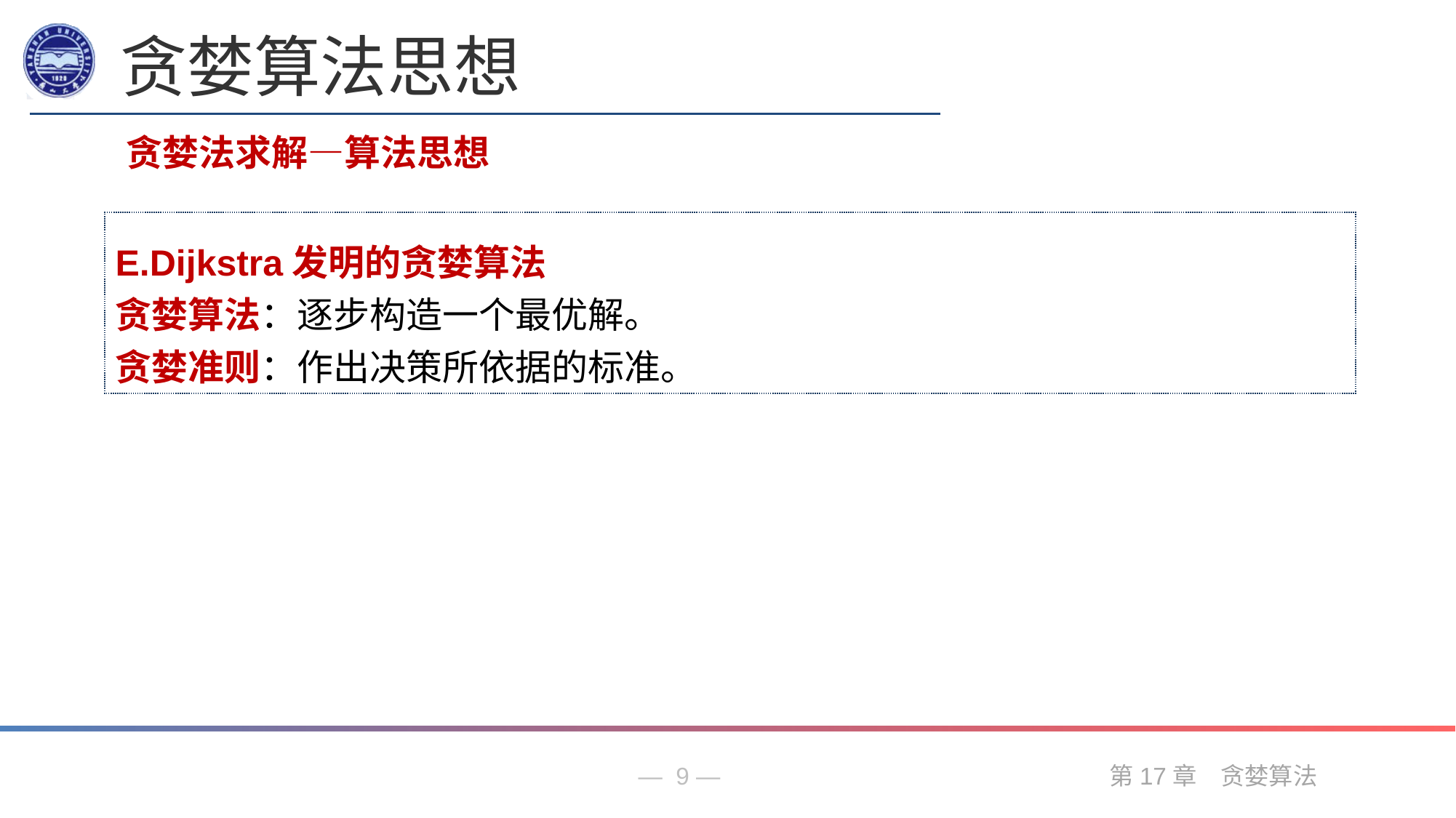

贪婪算法思想
贪婪法求解—算法思想
E.Dijkstra发明的贪婪算法
贪婪算法：逐步构造一个最优解。
贪婪准则：作出决策所依据的标准。